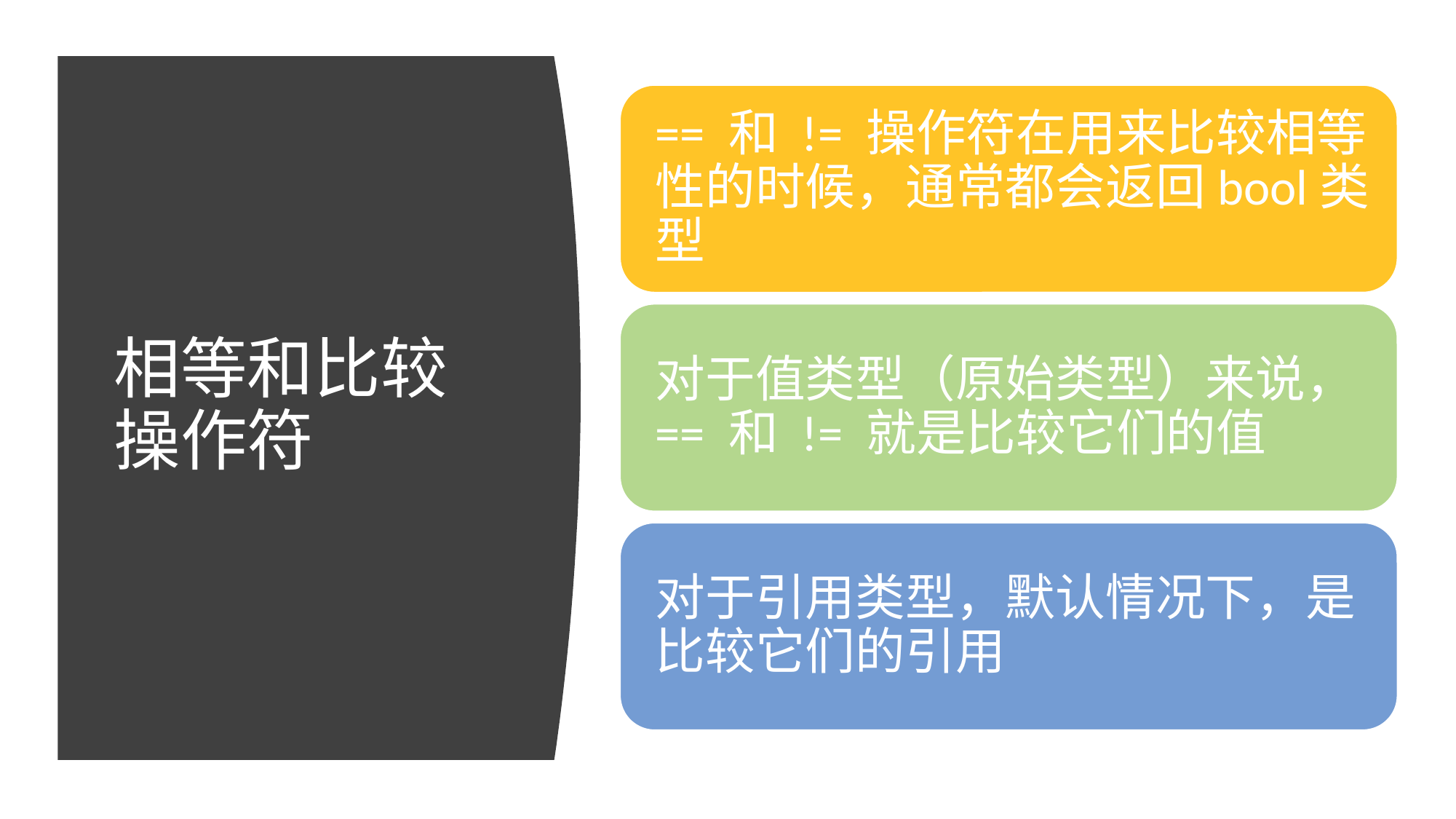

== 和 != 操作符在用来比较相等性的时候，通常都会返回bool类型
对于值类型（原始类型）来说，== 和 != 就是比较它们的值
对于引用类型，默认情况下，是比较它们的引用

# 相等和比较操作符